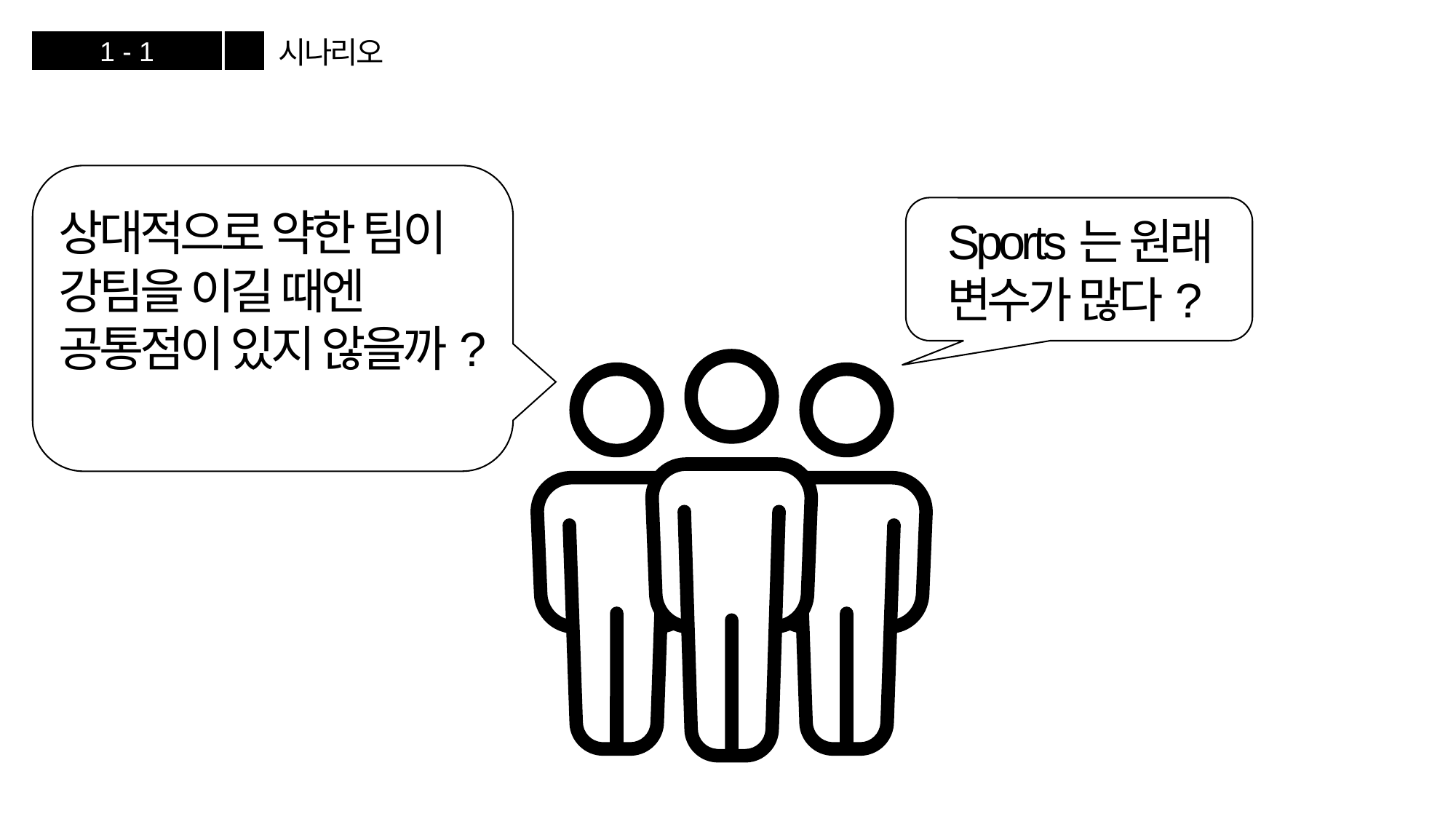

시나리오
1 - 1

상대적으로 약한 팀이 강팀을 이길 때엔 공통점이 있지 않을까?
Sports는 원래 변수가 많다?